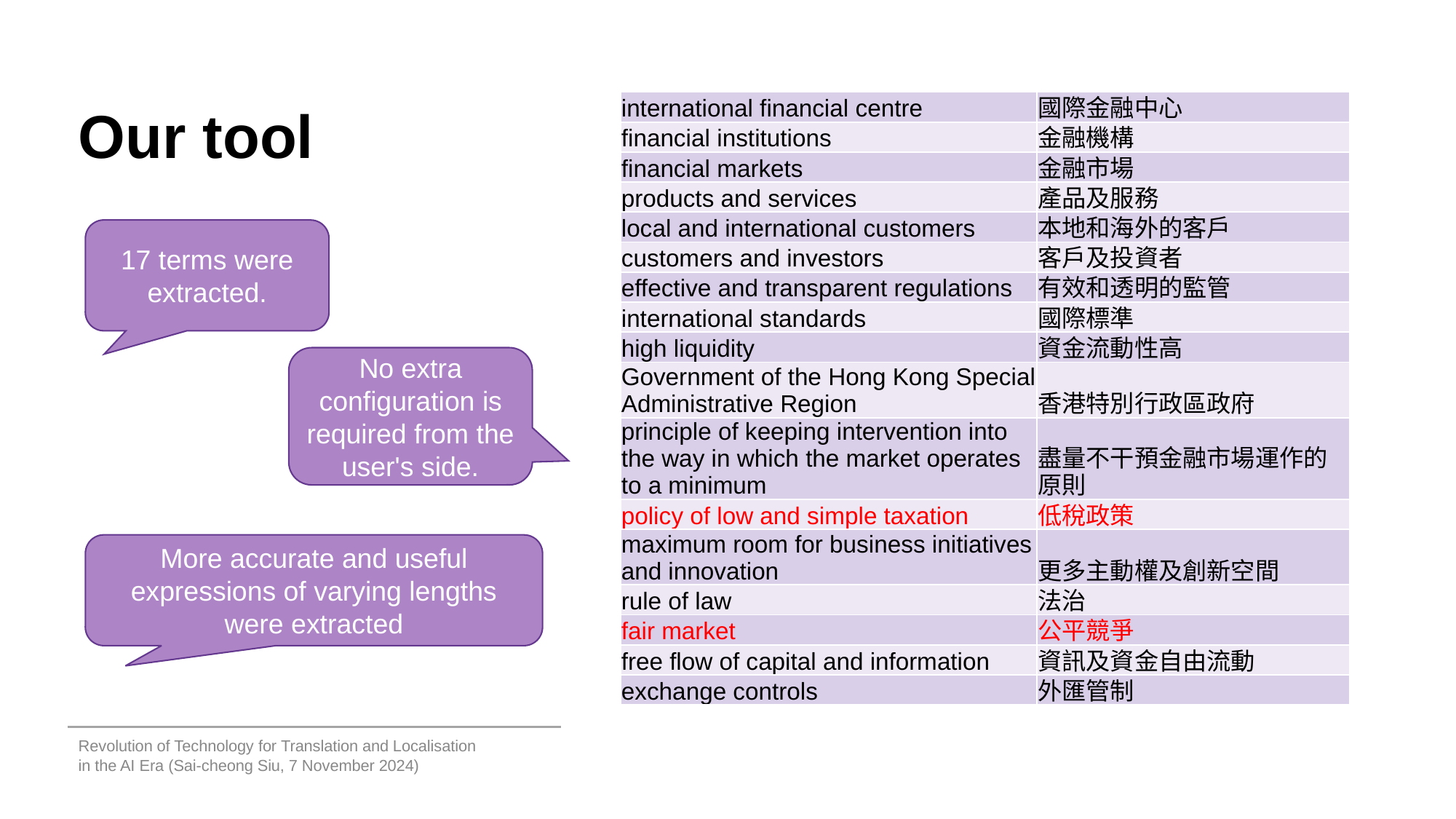

# Our tool
| international financial centre | 國際金融中心 |
| --- | --- |
| financial institutions | 金融機構 |
| financial markets | 金融市場 |
| products and services | 產品及服務 |
| local and international customers | 本地和海外的客戶 |
| customers and investors | 客戶及投資者 |
| effective and transparent regulations | 有效和透明的監管 |
| international standards | 國際標準 |
| high liquidity | 資金流動性高 |
| Government of the Hong Kong Special Administrative Region | 香港特別行政區政府 |
| principle of keeping intervention into the way in which the market operates to a minimum | 盡量不干預金融市場運作的原則 |
| policy of low and simple taxation | 低稅政策 |
| maximum room for business initiatives and innovation | 更多主動權及創新空間 |
| rule of law | 法治 |
| fair market | 公平競爭 |
| free flow of capital and information | 資訊及資金自由流動 |
| exchange controls | 外匯管制 |
17 terms were extracted.
No extra configuration is required from the user's side.
More accurate and useful expressions of varying lengths were extracted
Revolution of Technology for Translation and Localisation in the AI Era (Sai-cheong Siu, 7 November 2024)